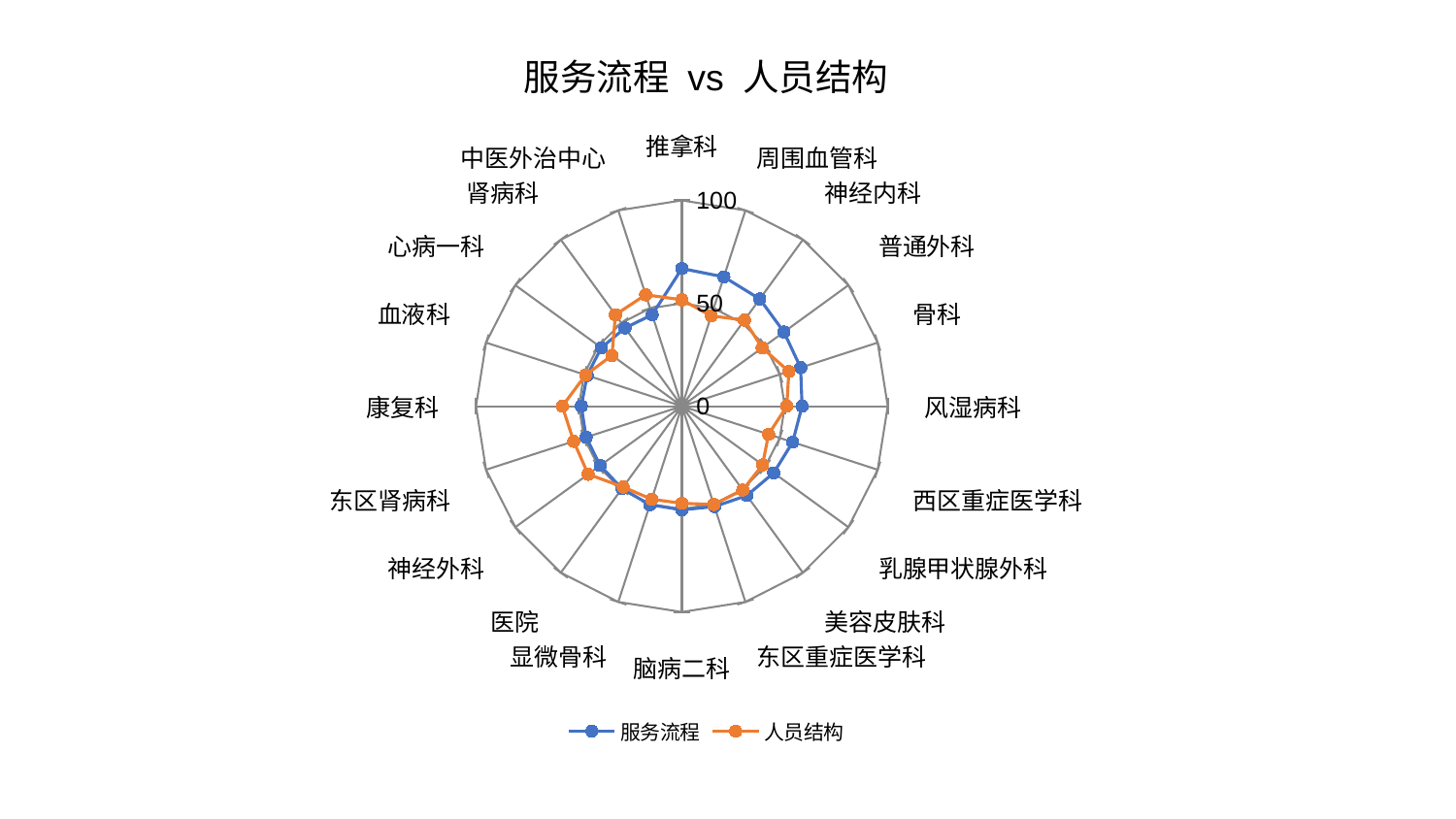

### Chart: 服务流程 vs 人员结构

| Category | 服务流程 | 人员结构 |
|---|---|---|
| 推拿科 | 66.89831586029081 | 51.67722982027127 |
| 周围血管科 | 66.05026334595824 | 46.14736633590791 |
| 神经内科 | 64.41416495354778 | 51.70221424987559 |
| 普通外科 | 61.29282781816333 | 48.22729690044609 |
| 骨科 | 60.67692429871586 | 54.67958896311353 |
| 风湿病科 | 58.403511904131 | 50.986154755697775 |
| 西区重症医学科 | 56.58896278535115 | 44.296016187319985 |
| 乳腺甲状腺外科 | 55.15276180439304 | 48.47862265908596 |
| 美容皮肤科 | 53.68534897565715 | 50.36243954070578 |
| 东区重症医学科 | 51.31325451135725 | 50.20769730131935 |
| 脑病二科 | 50.3769446096733 | 47.20023891793888 |
| 显微骨科 | 50.34498770013815 | 47.55029325777698 |
| 医院 | 49.495429413989996 | 48.5358390727555 |
| 神经外科 | 49.04624085622382 | 56.293750494629634 |
| 东区肾病科 | 48.89807720205817 | 55.24996761629835 |
| 康复科 | 48.846587767565495 | 58.09368089958462 |
| 血液科 | 48.389741239438365 | 49.166825648027775 |
| 心病一科 | 48.351423083697654 | 41.96315718618415 |
| 肾病科 | 46.97268445430933 | 54.93410875276046 |
| 中医外治中心 | 46.7380455080405 | 56.917637342568554 |
60